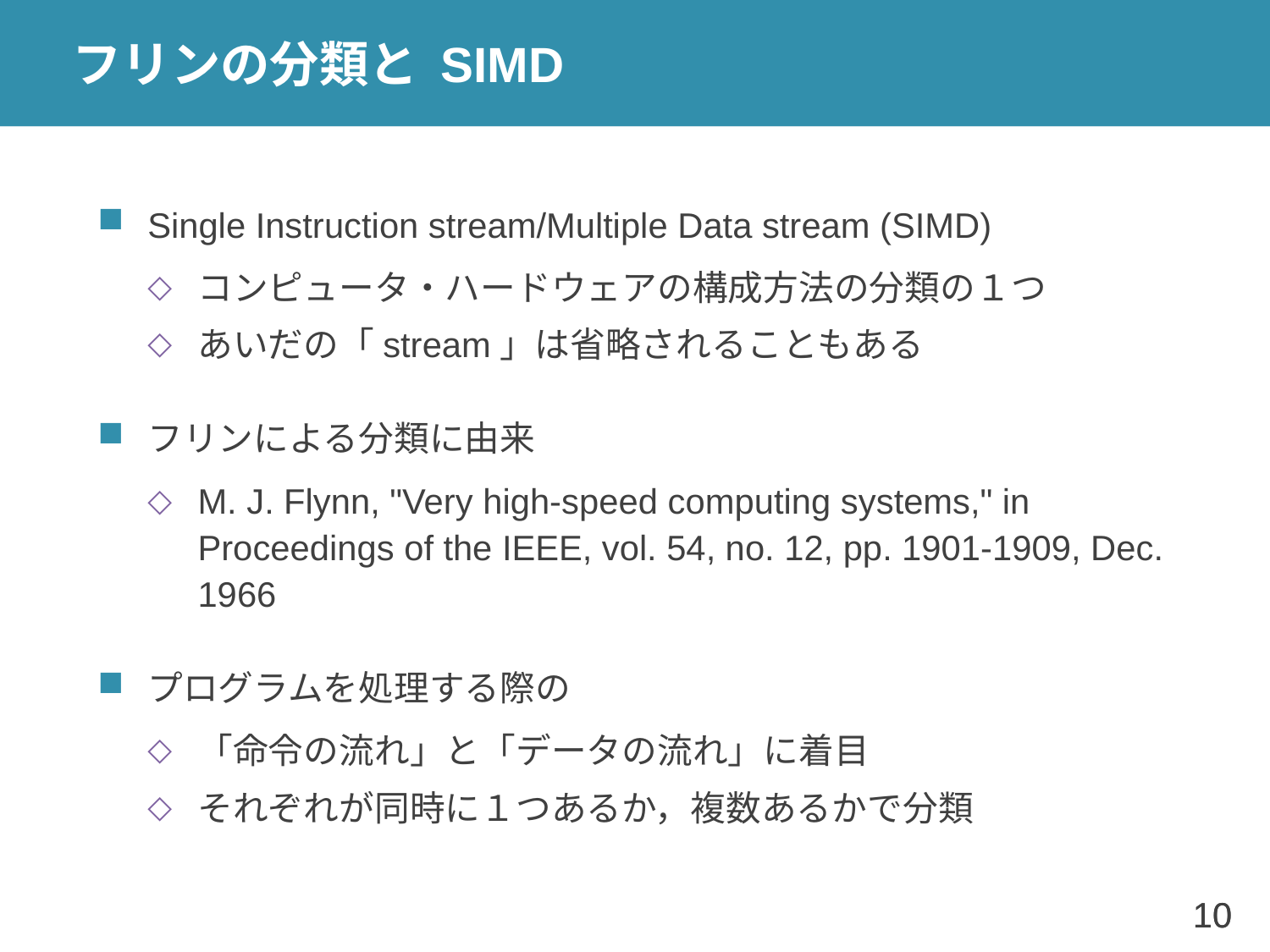

# フリンの分類と SIMD
Single Instruction stream/Multiple Data stream (SIMD)
コンピュータ・ハードウェアの構成方法の分類の１つ
あいだの「stream」は省略されることもある
フリンによる分類に由来
M. J. Flynn, "Very high-speed computing systems," in Proceedings of the IEEE, vol. 54, no. 12, pp. 1901-1909, Dec. 1966
プログラムを処理する際の
「命令の流れ」と「データの流れ」に着目
それぞれが同時に１つあるか，複数あるかで分類